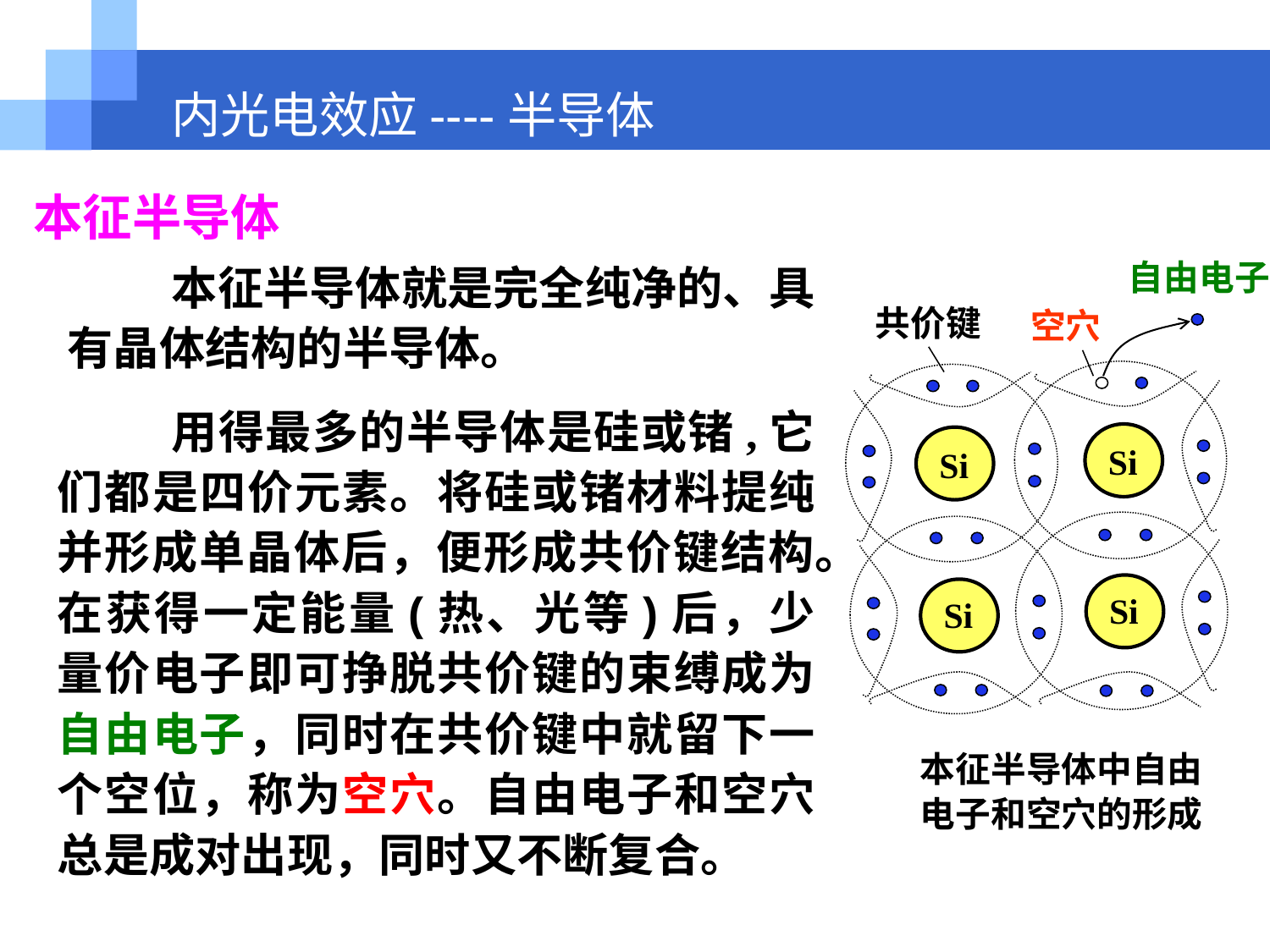

内光电效应----半导体
本征半导体
         本征半导体就是完全纯净的、具有晶体结构的半导体。
自由电子
共价键

空穴

Si
Si

Si
Si

本征半导体中自由
电子和空穴的形成

         用得最多的半导体是硅或锗,它们都是四价元素。将硅或锗材料提纯并形成单晶体后，便形成共价键结构。在获得一定能量(热、光等)后，少量价电子即可挣脱共价键的束缚成为自由电子，同时在共价键中就留下一个空位，称为空穴。自由电子和空穴总是成对出现，同时又不断复合。